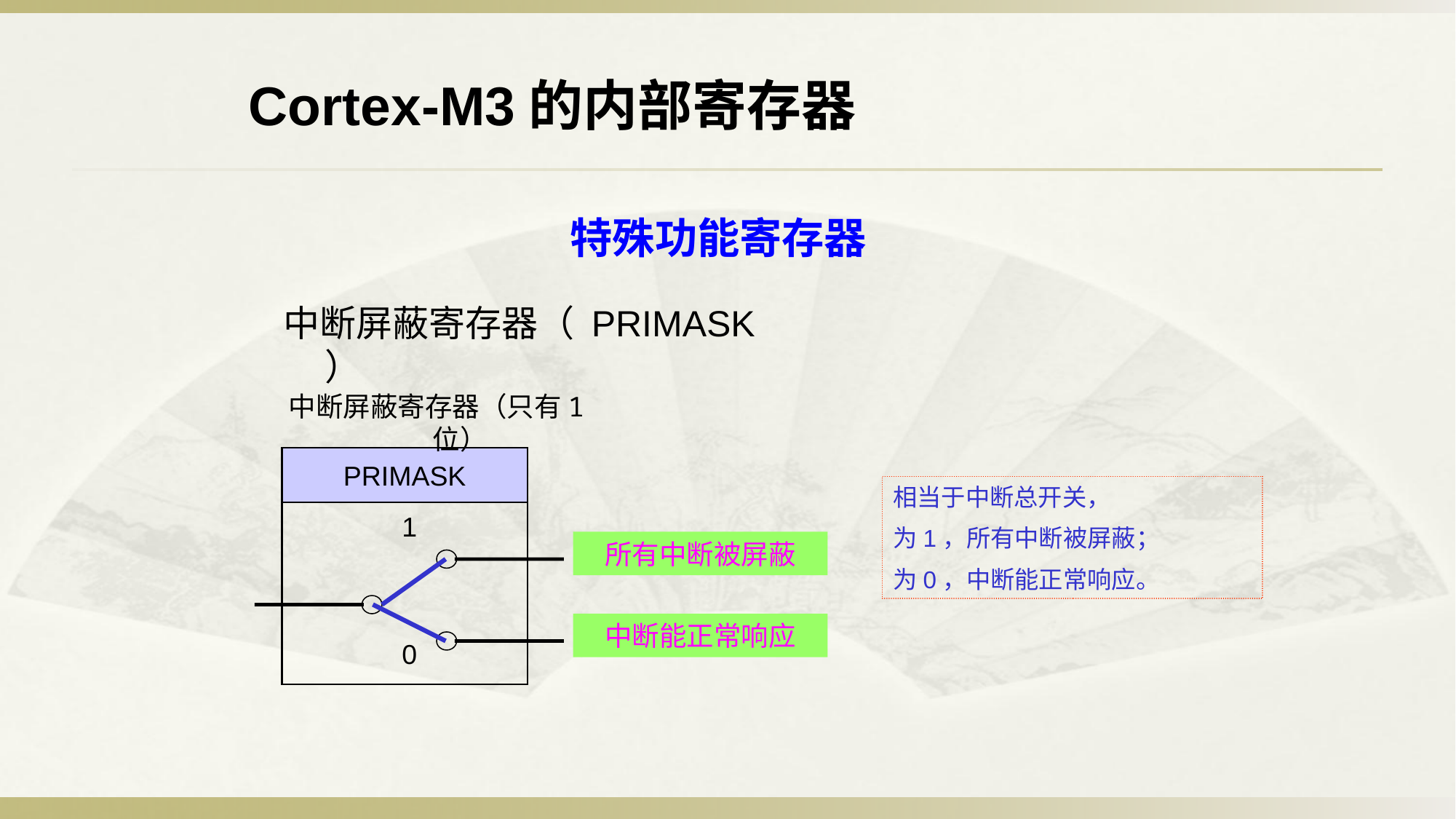

Cortex-M3的内部寄存器
特殊功能寄存器
中断屏蔽寄存器（ PRIMASK ）
中断屏蔽寄存器（只有1位）

PRIMASK
相当于中断总开关，
为1，所有中断被屏蔽；
为0，中断能正常响应。
1
所有中断被屏蔽

中断能正常响应
0